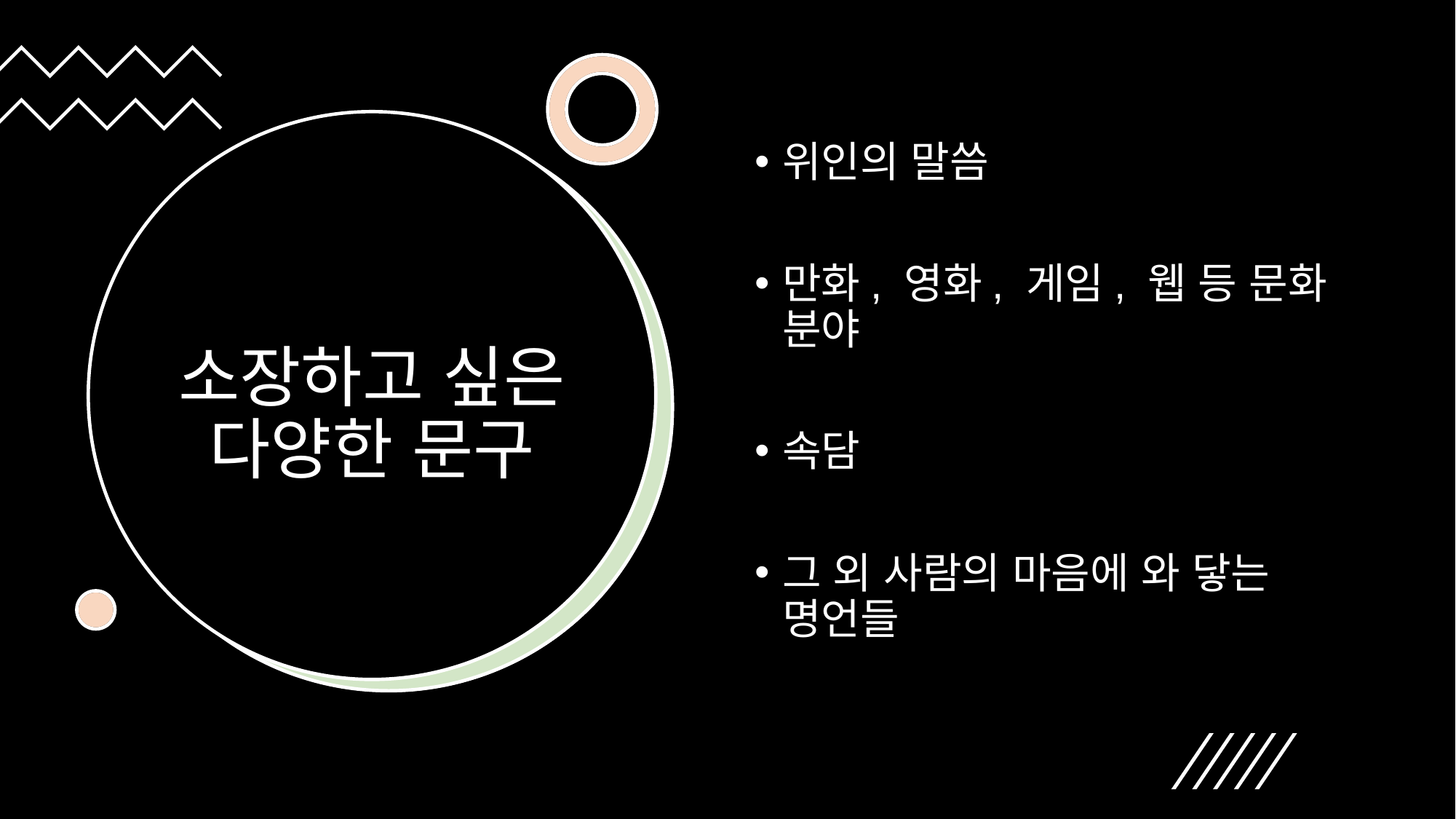

위인의 말씀

만화, 영화, 게임, 웹 등 문화 분야

속담

그 외 사람의 마음에 와 닿는 명언들
# 소장하고 싶은 다양한 문구